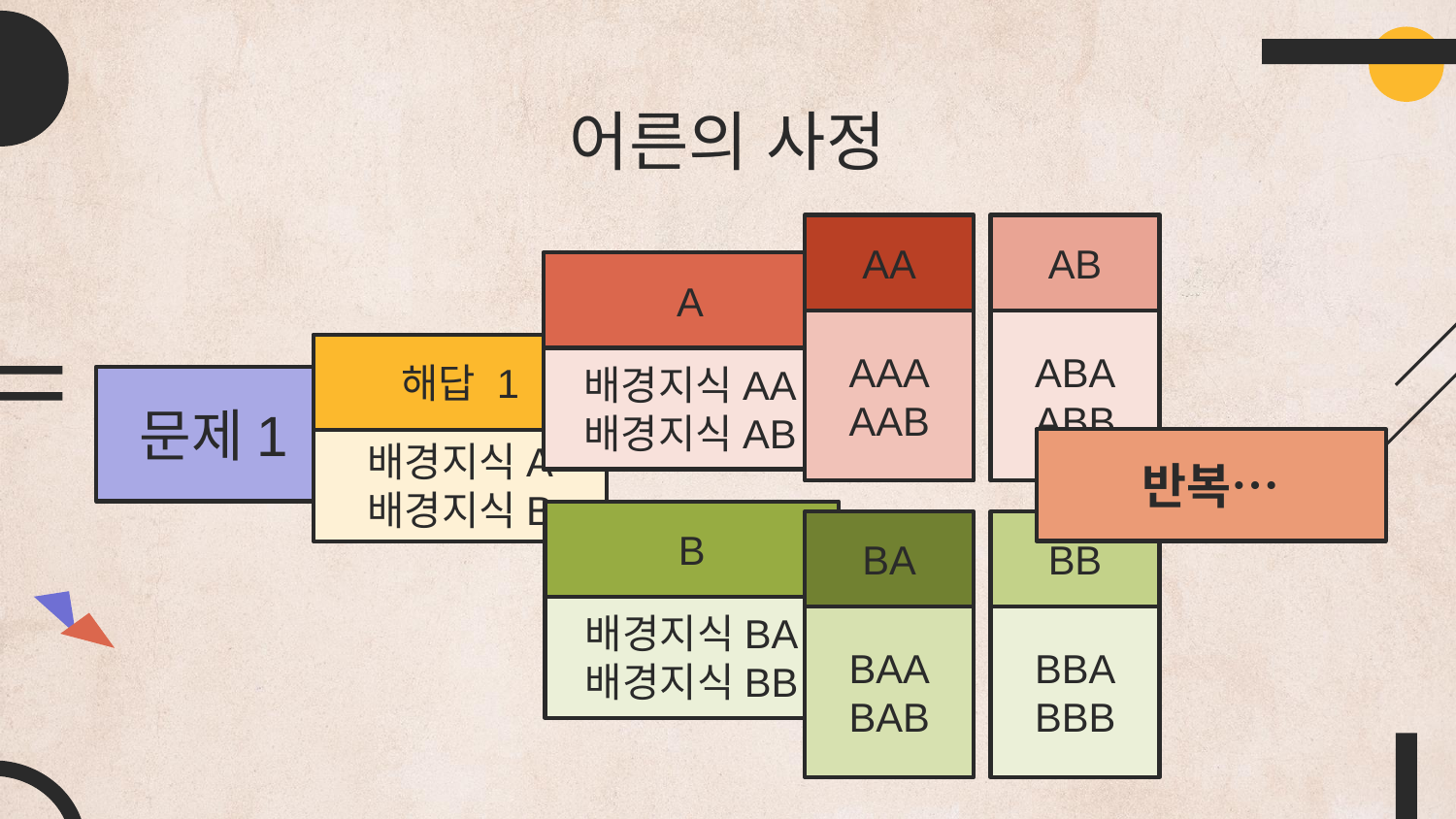

# 어른의 사정
AA
AAA
AAB
AB
ABA
ABB
A
배경지식AA
배경지식AB
해답 1
배경지식A
배경지식B
문제1
반복…
B
배경지식BA
배경지식BB
BA
BAA
BAB
BB
BBA
BBB